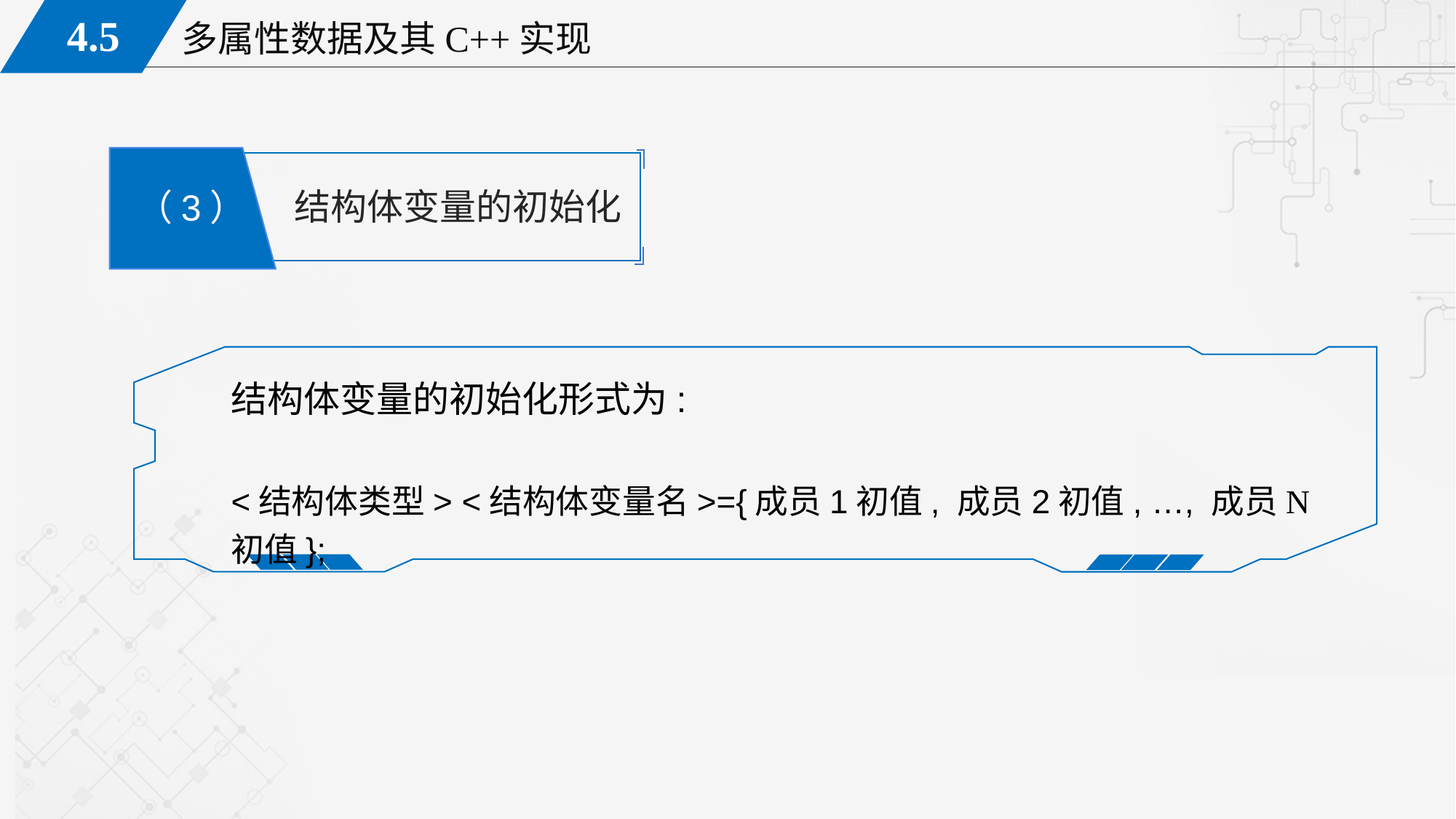

结构体变量的初始化
（3）

结构体变量的初始化形式为:

<结构体类型> <结构体变量名>={成员1初值, 成员2初值, …, 成员N初值};